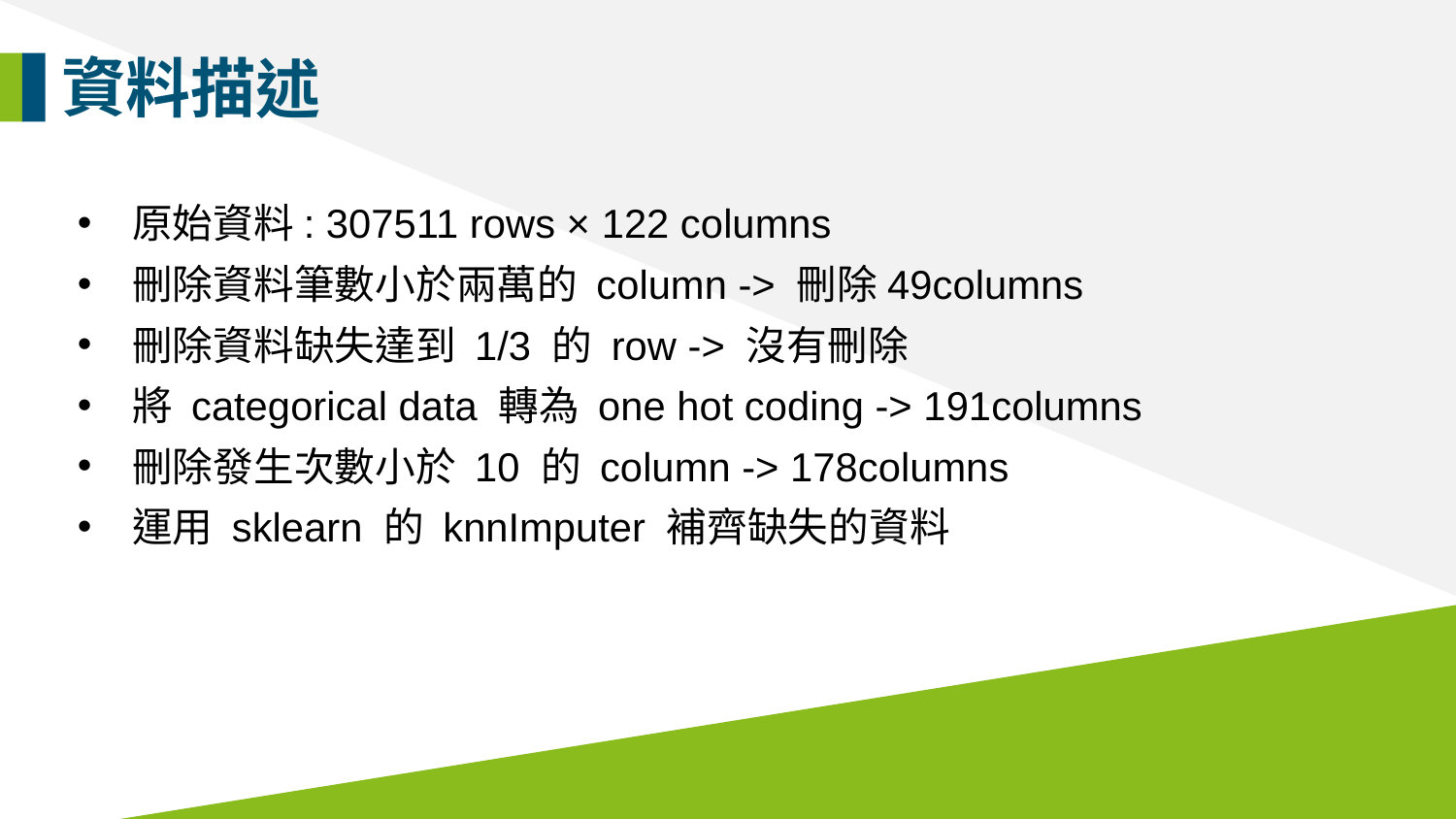

資料描述

原始資料: 307511 rows × 122 columns
刪除資料筆數小於兩萬的 column -> 刪除49columns
刪除資料缺失達到 1/3 的 row -> 沒有刪除
將 categorical data 轉為 one hot coding -> 191columns
刪除發生次數小於 10 的 column -> 178columns
運用 sklearn 的 knnImputer 補齊缺失的資料